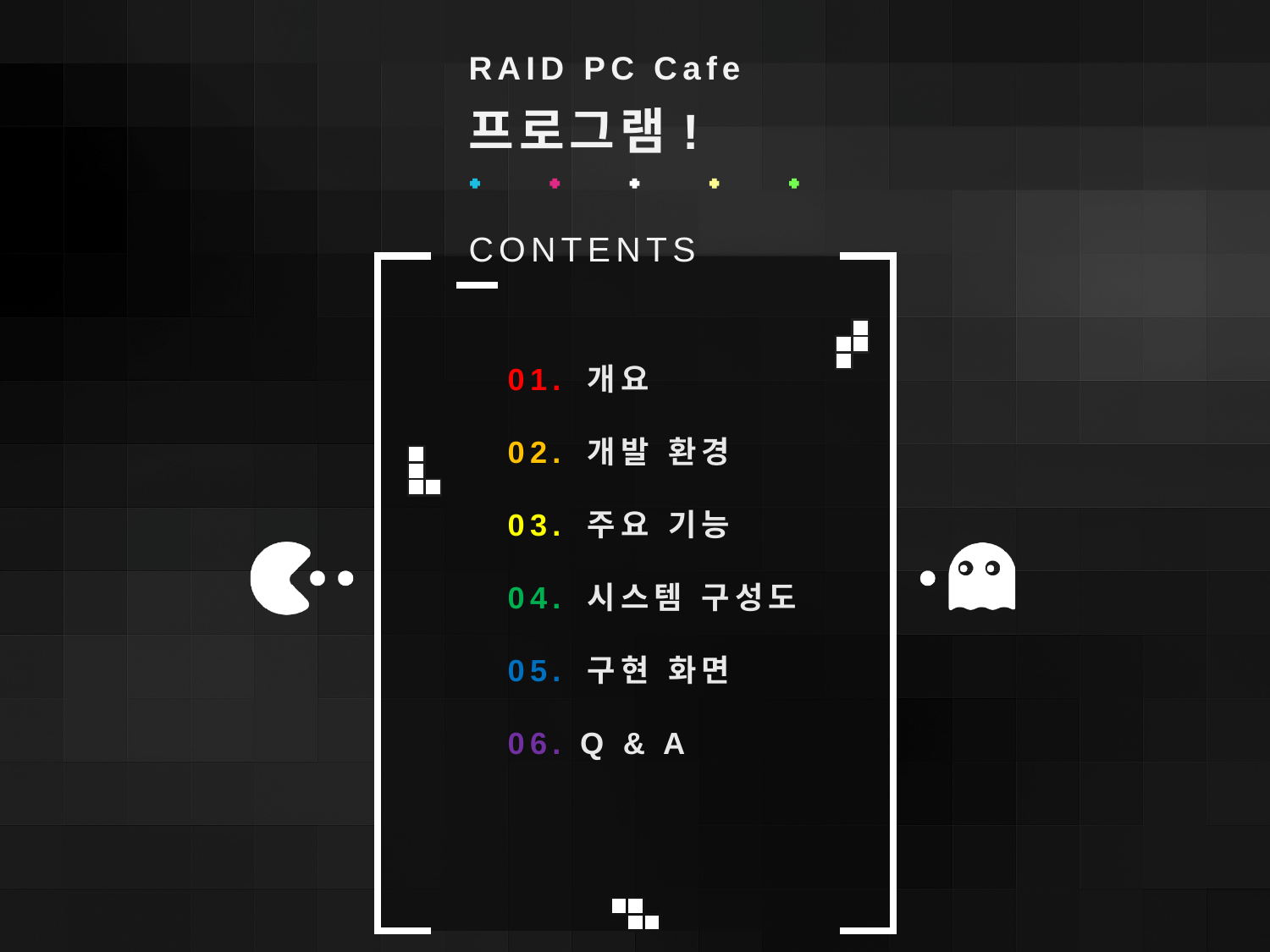

RAID PC Cafe
프로그램!
CONTENTS
01. 개요
02. 개발 환경
03. 주요 기능
04. 시스템 구성도
05. 구현 화면
06. Q & A